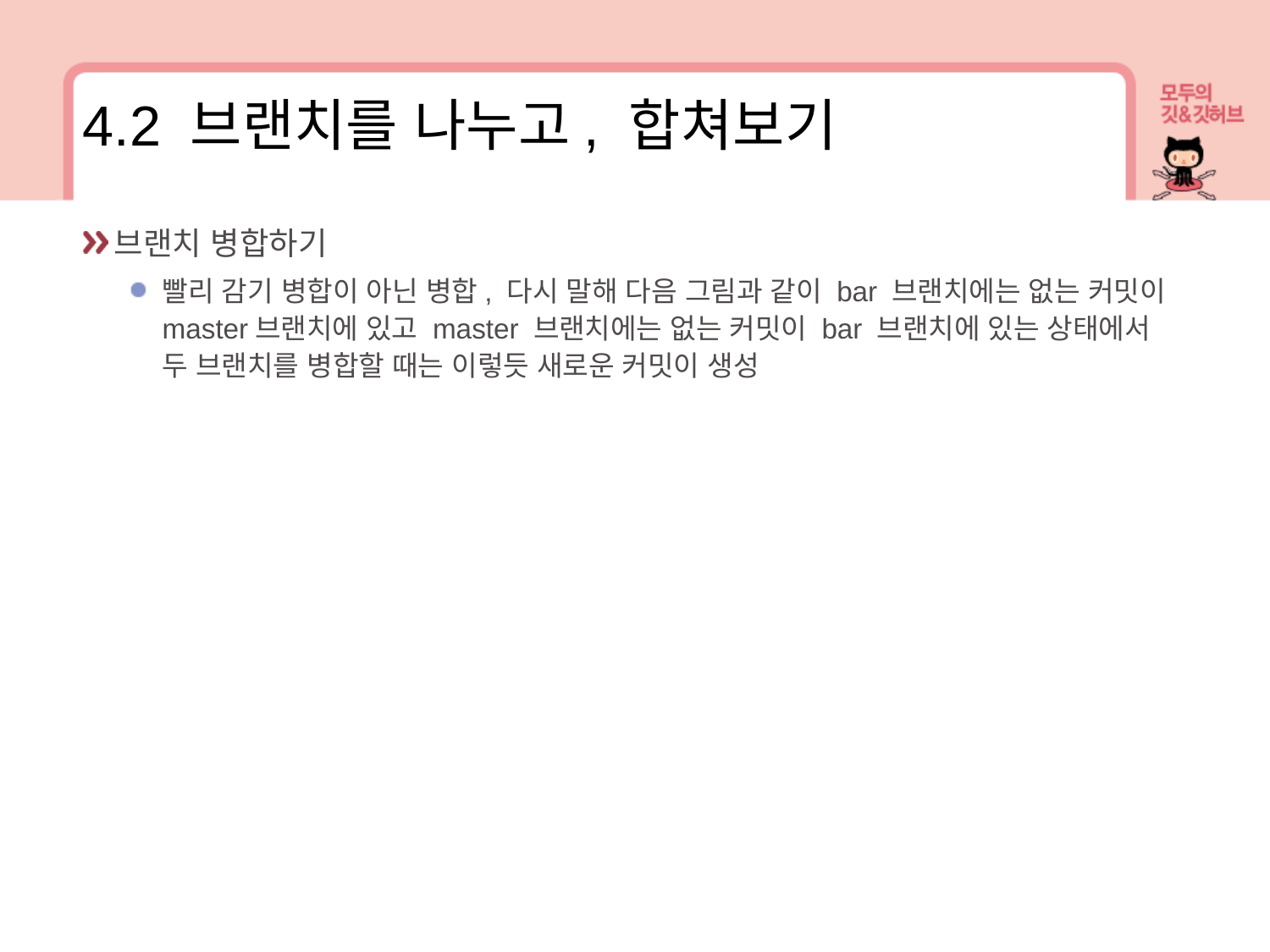

4.2 브랜치를 나누고, 합쳐보기
브랜치 병합하기
빨리 감기 병합이 아닌 병합, 다시 말해 다음 그림과 같이 bar 브랜치에는 없는 커밋이 master브랜치에 있고 master 브랜치에는 없는 커밋이 bar 브랜치에 있는 상태에서 두 브랜치를 병합할 때는 이렇듯 새로운 커밋이 생성